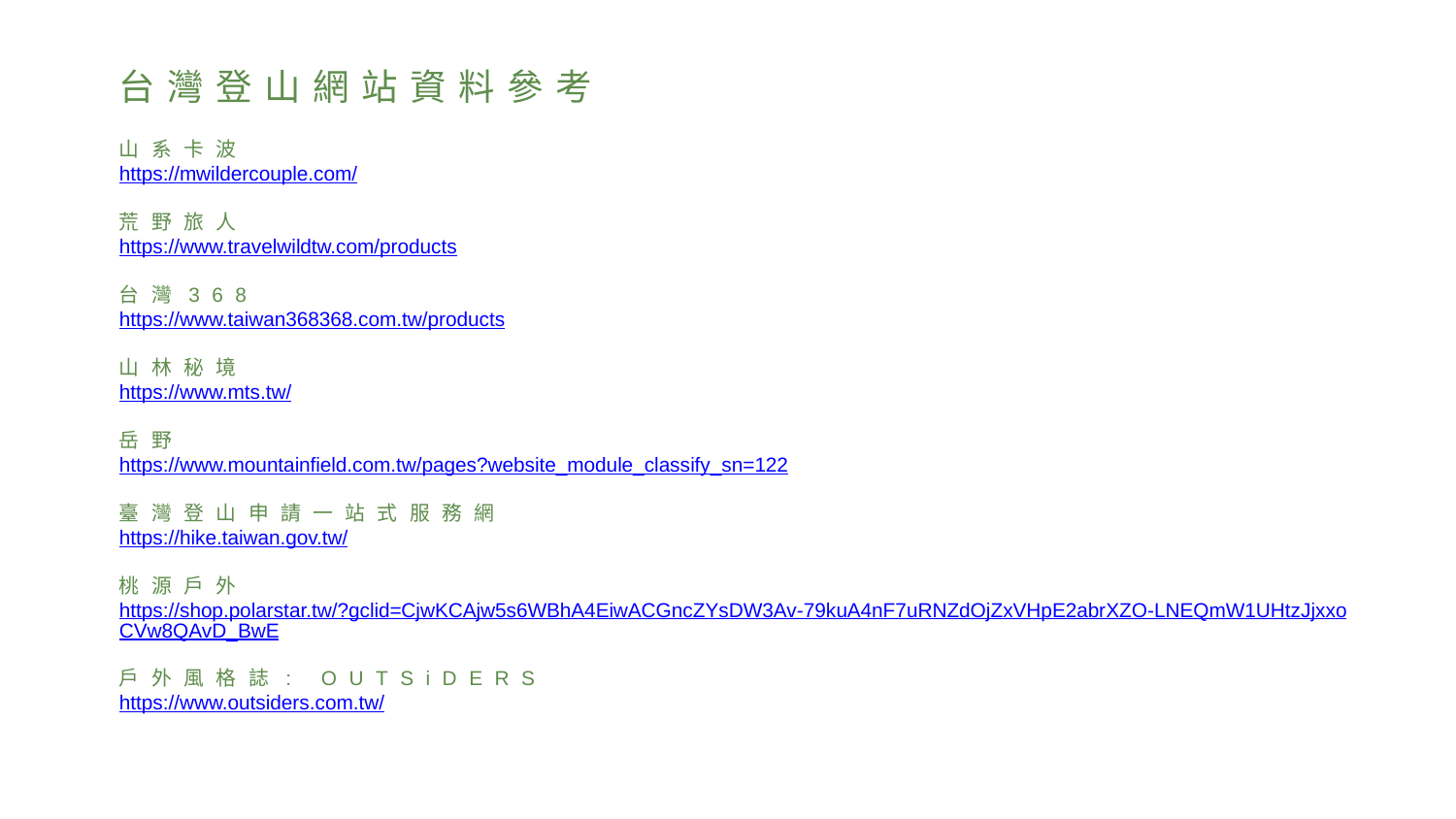

台灣登山網站資料參考

山系卡波
https://mwildercouple.com/

荒野旅人
https://www.travelwildtw.com/products

台灣368
https://www.taiwan368368.com.tw/products

山林秘境​​
https://www.mts.tw/

岳野
https://www.mountainfield.com.tw/pages?website_module_classify_sn=122

臺灣登山申請一站式服務網
https://hike.taiwan.gov.tw/

桃源戶外
https://shop.polarstar.tw/?gclid=CjwKCAjw5s6WBhA4EiwACGncZYsDW3Av-79kuA4nF7uRNZdOjZxVHpE2abrXZO-LNEQmW1UHtzJjxxoCVw8QAvD_BwE

戶外風格誌: OUTSiDERS
https://www.outsiders.com.tw/